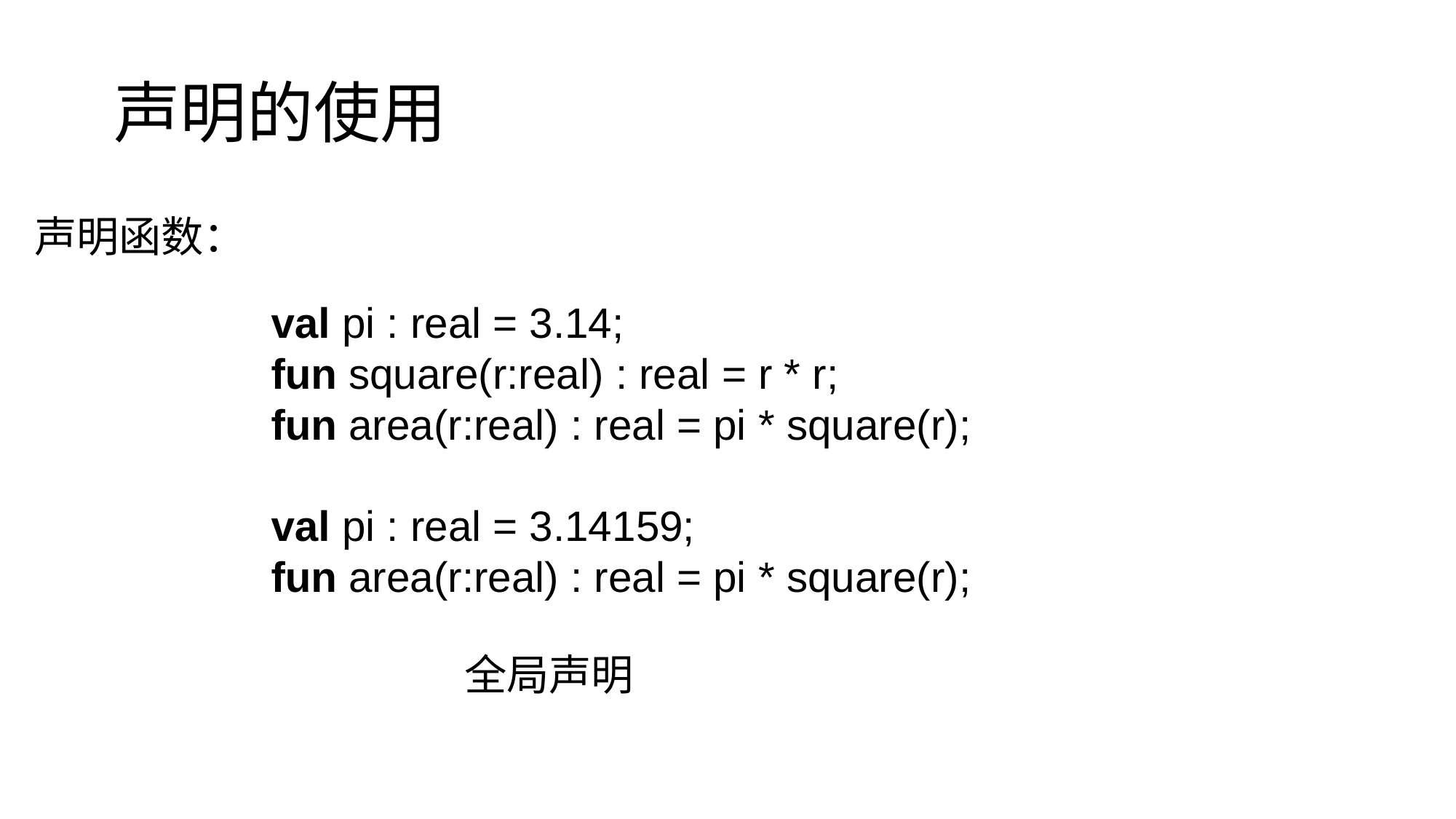

声明的使用
声明函数：
val pi : real = 3.14;
fun square(r:real) : real = r * r;
fun area(r:real) : real = pi * square(r);

val pi : real = 3.14159;
fun area(r:real) : real = pi * square(r);
全局声明